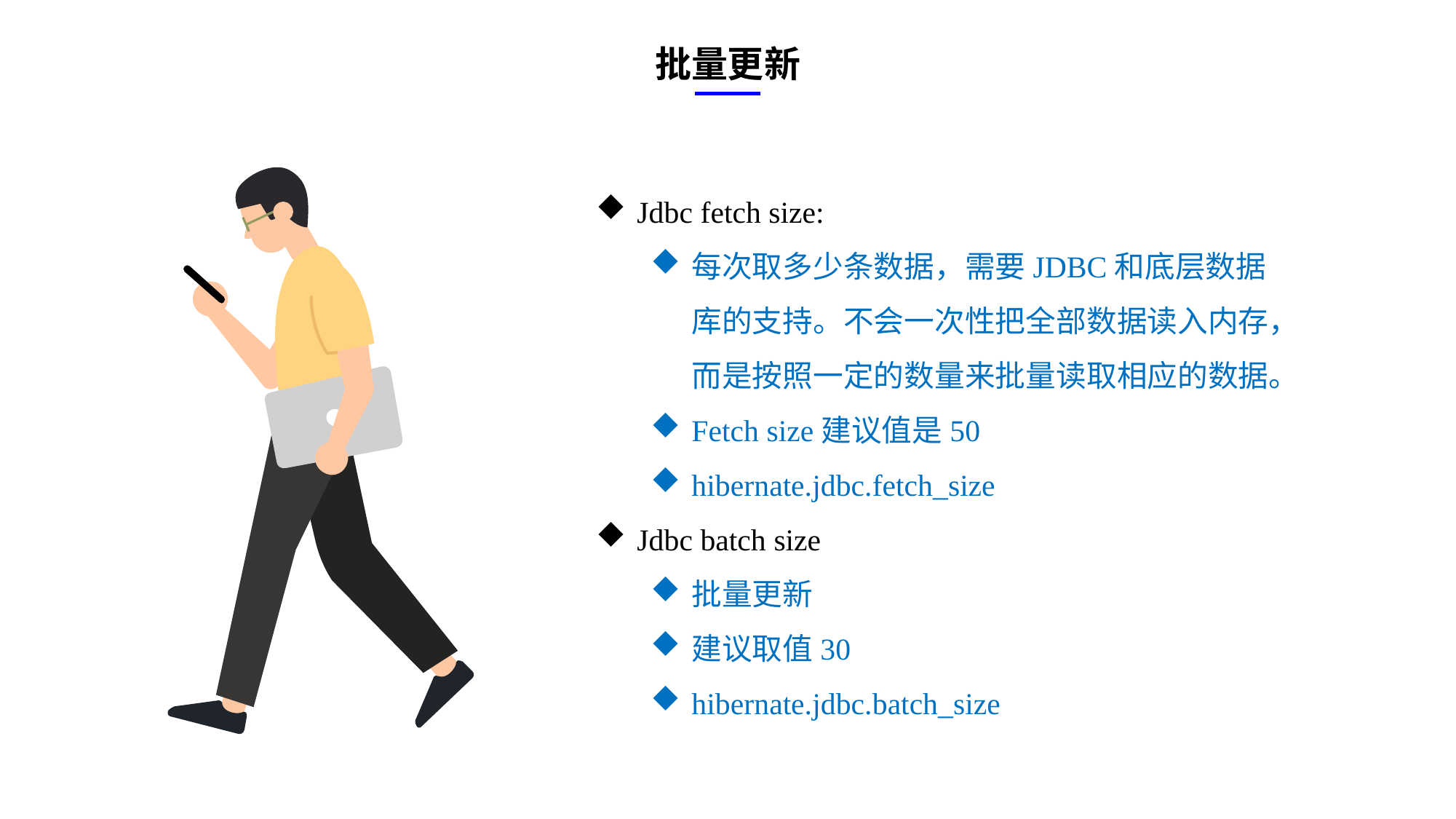

批量更新

Jdbc fetch size:
每次取多少条数据，需要JDBC和底层数据库的支持。不会一次性把全部数据读入内存，而是按照一定的数量来批量读取相应的数据。
Fetch size建议值是50
hibernate.jdbc.fetch_size
Jdbc batch size
批量更新
建议取值30
hibernate.jdbc.batch_size
e7d195523061f1c0ae0eb3eed39d2bcef4622b2499a05fe6567B54A876BEB457BD1EB8EBE9915191D1FA2E860D28D251AB291D9CBBDD28D4BD16020FD75D8281481517FC21E86E4C931520AFA1087E92E357E3DB373CA326F6F926B1A67F681E99E875FFD293B2C32B3919AE4D43F9436862A7DD54F9346DF3662D8AB7319030EF75D53FF682DE13